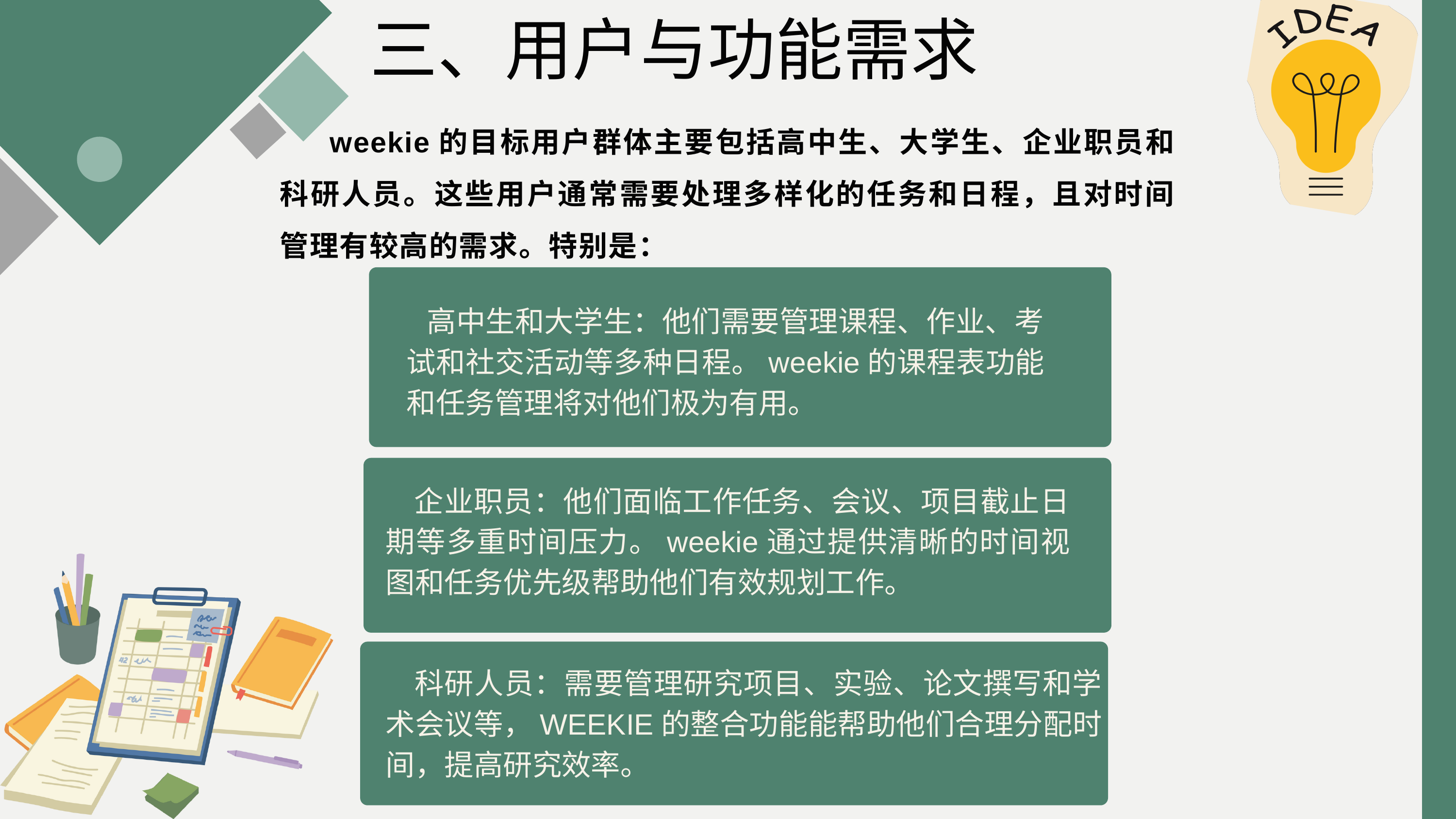

三、用户与功能需求

     weekie的目标用户群体主要包括高中生、大学生、企业职员和科研人员。这些用户通常需要处理多样化的任务和日程，且对时间管理有较高的需求。特别是：

  高中生和大学生：他们需要管理课程、作业、考试和社交活动等多种日程。weekie的课程表功能和任务管理将对他们极为有用。

   企业职员：他们面临工作任务、会议、项目截止日期等多重时间压力。weekie通过提供清晰的时间视图和任务优先级帮助他们有效规划工作。

   科研人员：需要管理研究项目、实验、论文撰写和学术会议等，WEEKIE的整合功能能帮助他们合理分配时间，提高研究效率。